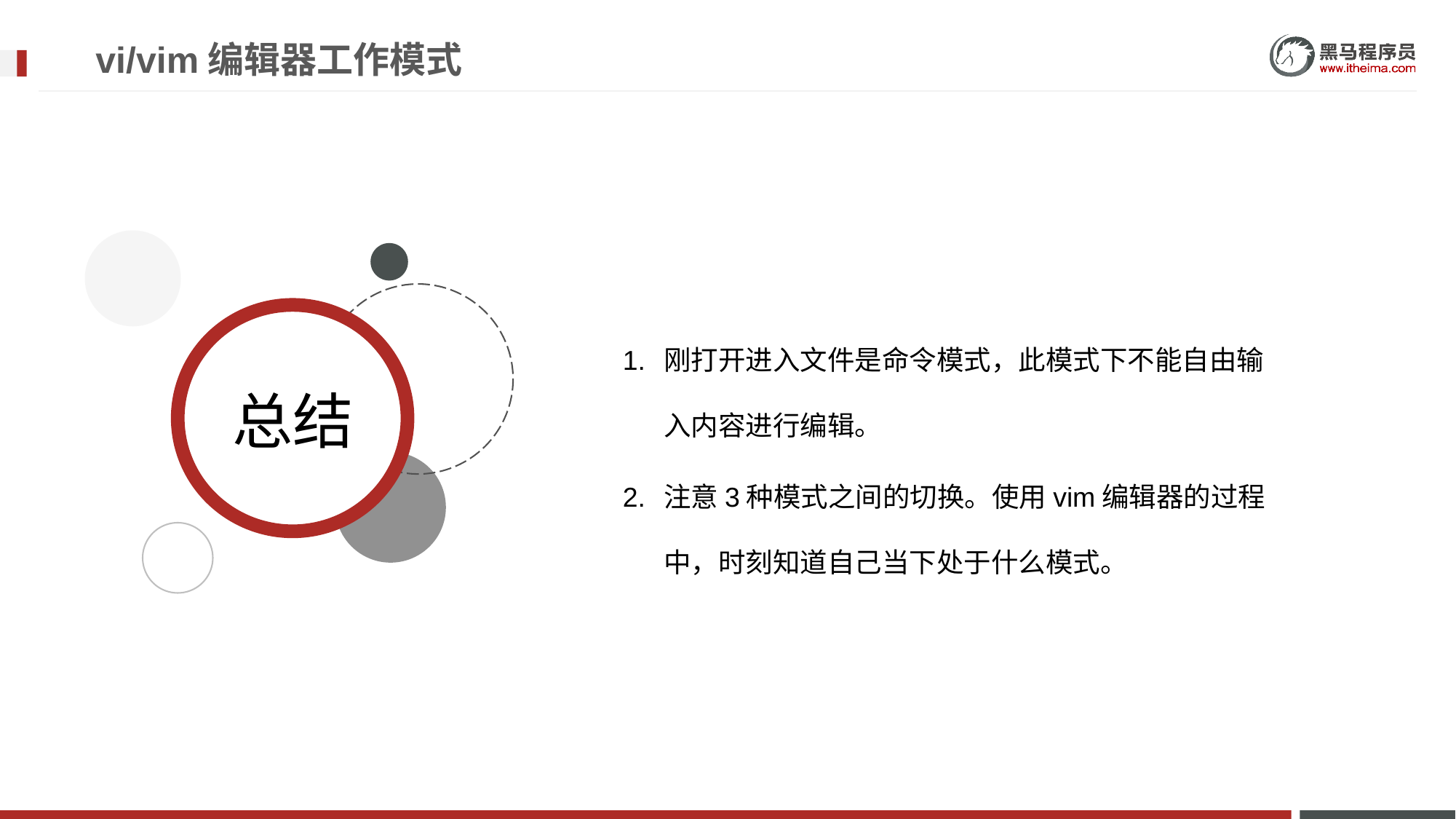

# vi/vim编辑器工作模式
刚打开进入文件是命令模式，此模式下不能自由输入内容进行编辑。
注意3种模式之间的切换。使用vim编辑器的过程中，时刻知道自己当下处于什么模式。